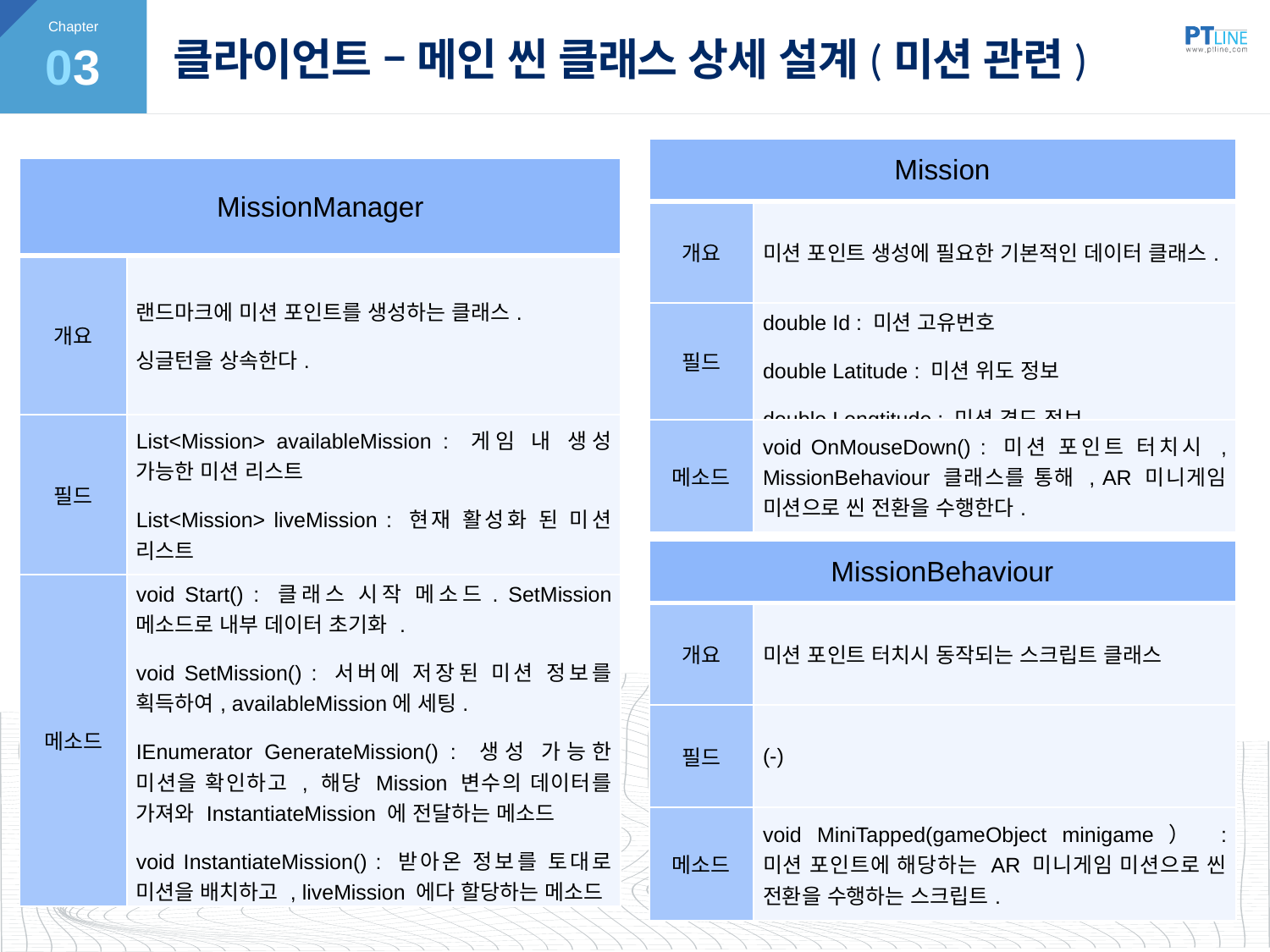

03
# 클라이언트 – 메인 씬 클래스 상세 설계(미션 관련)
| Mission |  |
| --- | --- |
| 개요 | 미션 포인트 생성에 필요한 기본적인 데이터 클래스. |
| 필드 | double Id : 미션 고유번호 double Latitude : 미션 위도 정보 double Longtitude : 미션 경도 정보 |
| 메소드 | void OnMouseDown() : 미션 포인트 터치시 , MissionBehaviour 클래스를 통해 , AR 미니게임 미션으로 씬 전환을 수행한다. |
| MissionManager |  |
| --- | --- |
| 개요 | 랜드마크에 미션 포인트를 생성하는 클래스. 싱글턴을 상속한다. |
| 필드 | List<Mission> availableMission : 게임 내 생성 가능한 미션 리스트 List<Mission> liveMission : 현재 활성화 된 미션 리스트 |
| 메소드 | void Start() : 클래스 시작 메소드. SetMission 메소드로 내부 데이터 초기화 . void SetMission() : 서버에 저장된 미션 정보를 획득하여, availableMission에 세팅. IEnumerator GenerateMission() : 생성 가능한 미션을 확인하고 , 해당 Mission 변수의 데이터를 가져와 InstantiateMission 에 전달하는 메소드 void InstantiateMission() : 받아온 정보를 토대로 미션을 배치하고 , liveMission 에다 할당하는 메소드 |
| MissionBehaviour |  |
| --- | --- |
| 개요 | 미션 포인트 터치시 동작되는 스크립트 클래스 |
| 필드 | (-) |
| 메소드 | void MiniTapped(gameObject minigame） : 미션 포인트에 해당하는 AR 미니게임 미션으로 씬 전환을 수행하는 스크립트. |